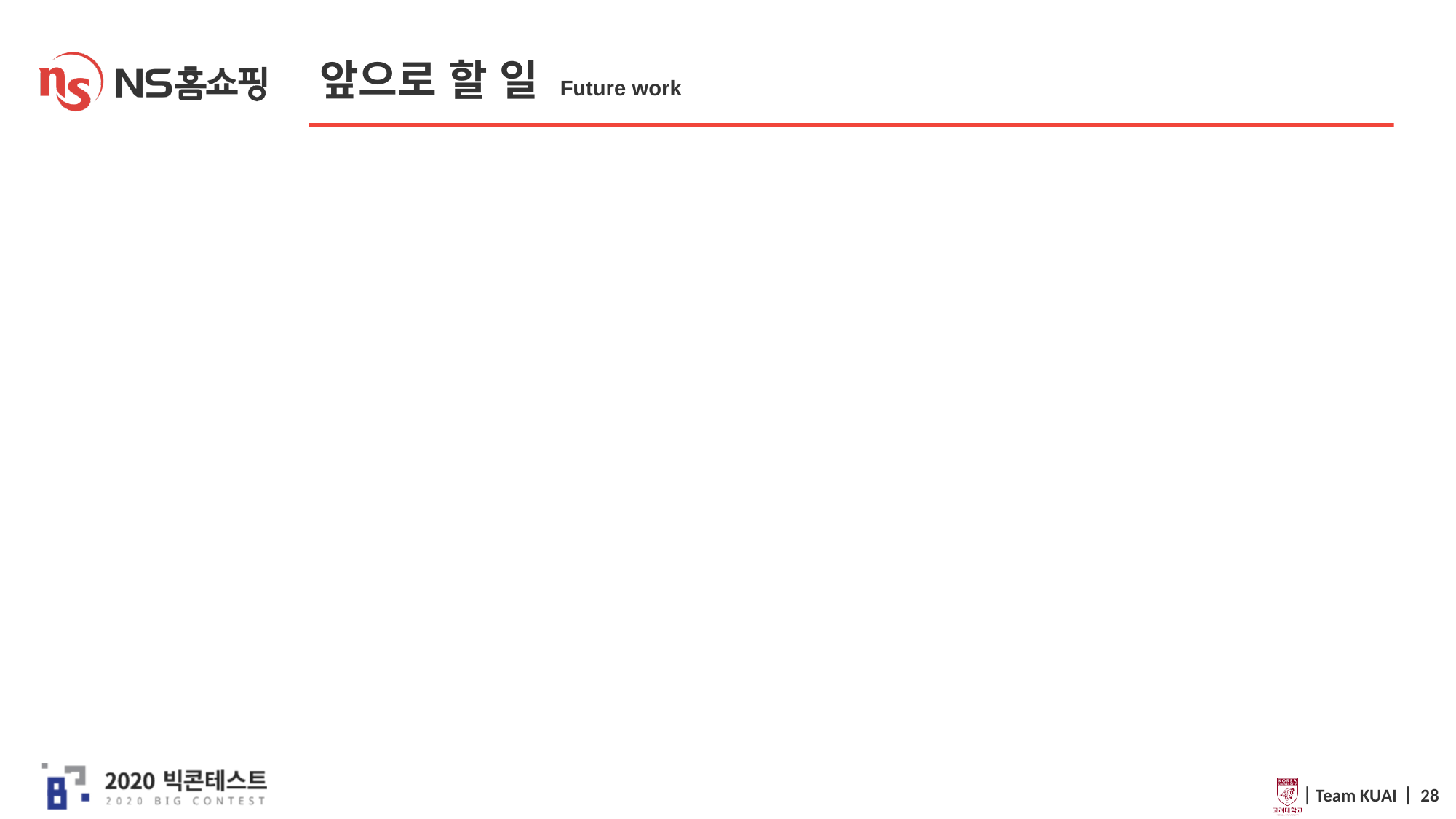

# 앞으로 할 일 Future work

 ⎸Team KUAI  ⎸ 28